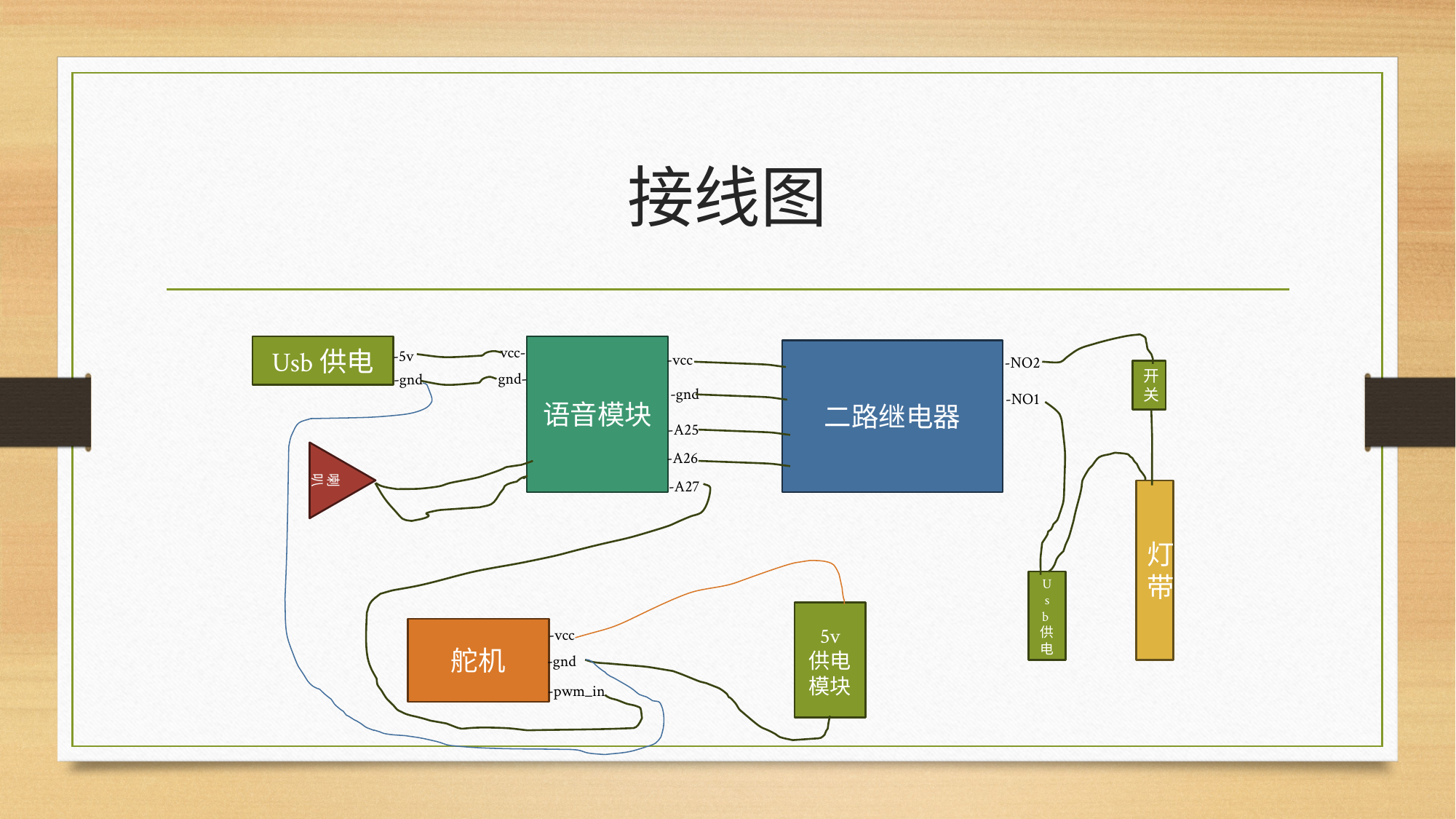

# 接线图

Usb供电
vcc-
语音模块
-5v
二路继电器
-vcc
-NO2

开关

gnd-
-gnd

-gnd

-NO1

-A25

-A26
喇叭

-A27

灯带

U
s
b供电
5v
供电模块
舵机
-vcc
-gnd

-pwm_in